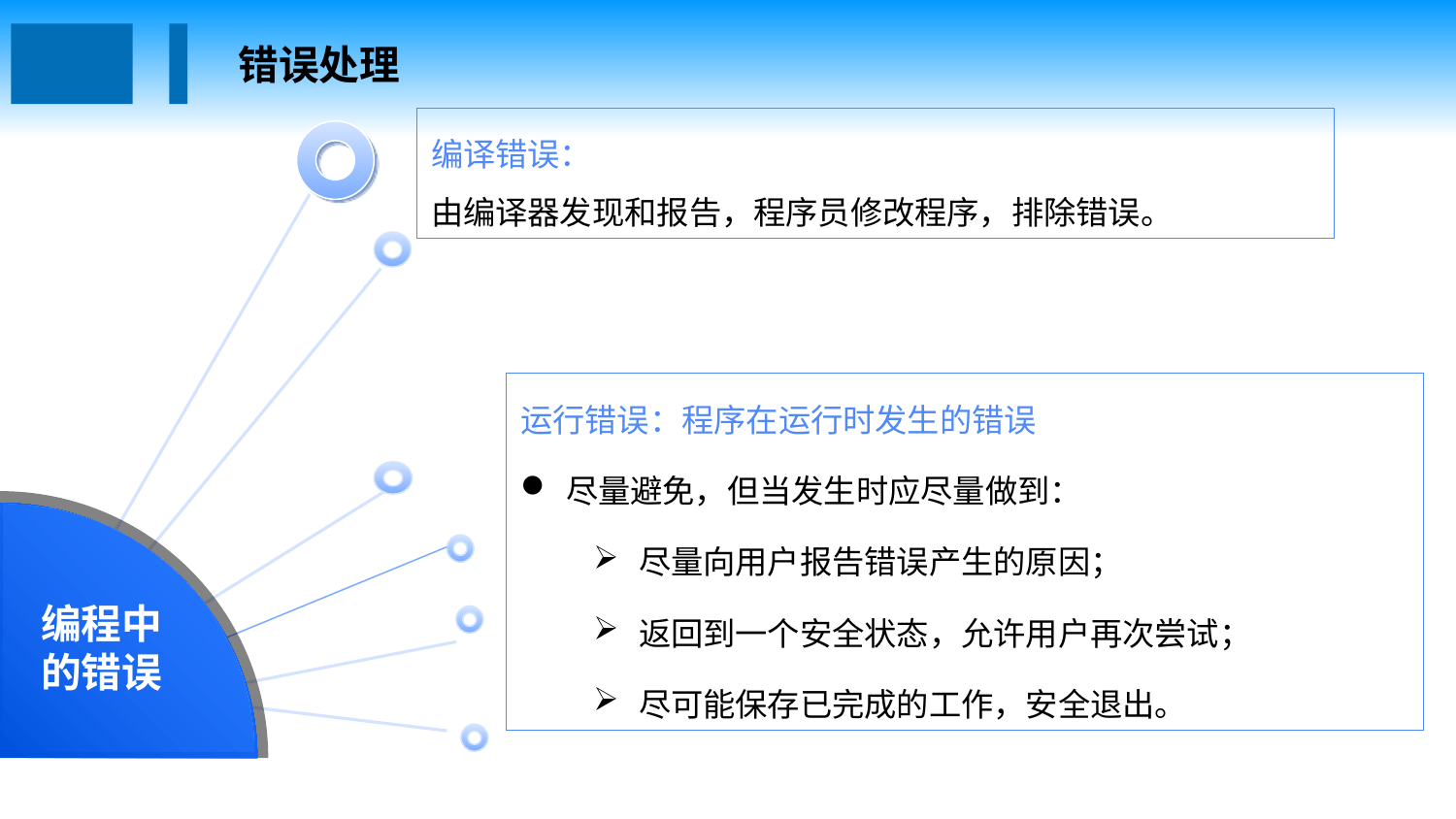

错误处理
编译错误：
由编译器发现和报告，程序员修改程序，排除错误。

运行错误：程序在运行时发生的错误
尽量避免，但当发生时应尽量做到：
尽量向用户报告错误产生的原因；
返回到一个安全状态，允许用户再次尝试；
尽可能保存已完成的工作，安全退出。

编程中的错误